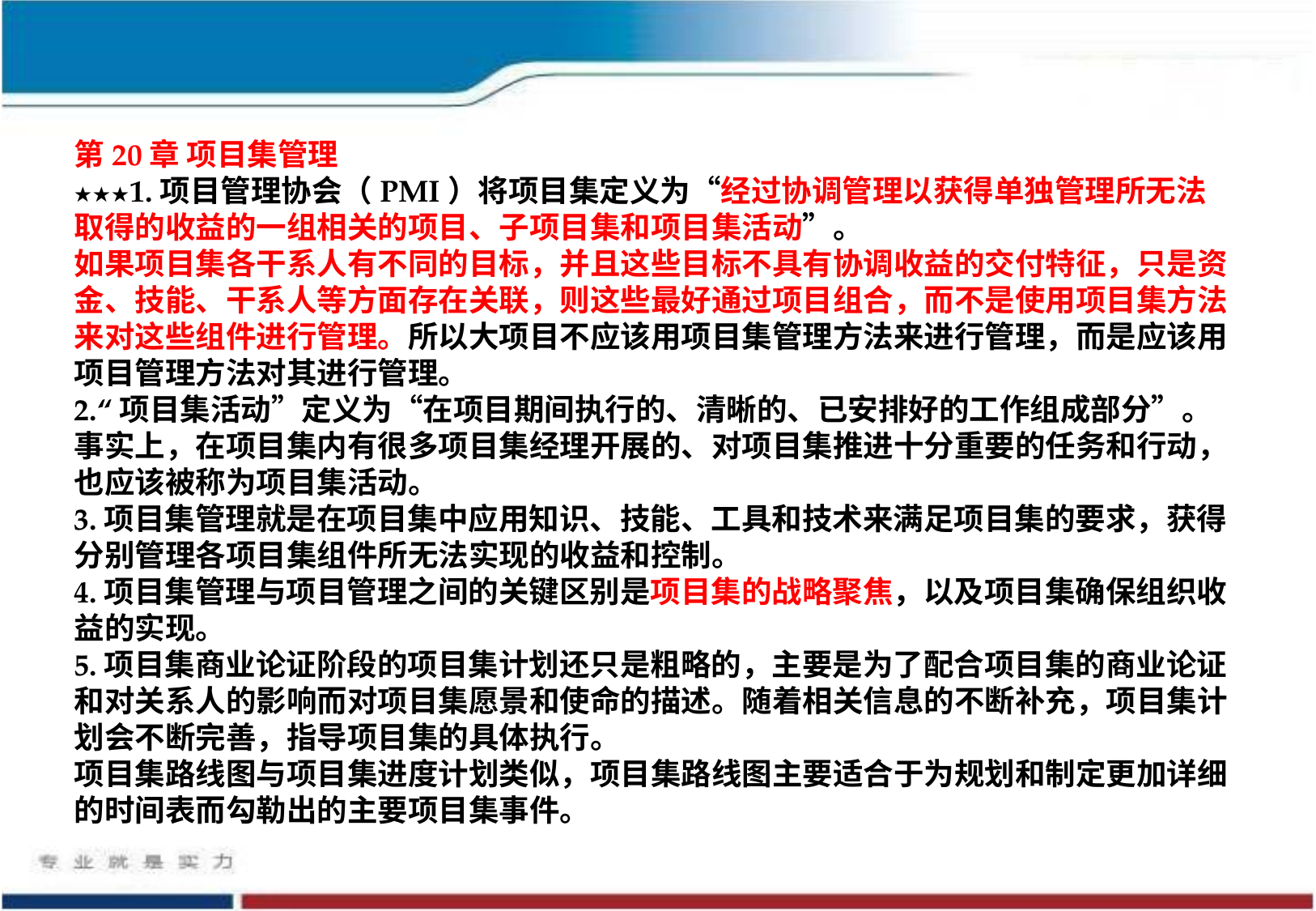

第20章 项目集管理
★★★1.项目管理协会（PMI）将项目集定义为“经过协调管理以获得单独管理所无法取得的收益的一组相关的项目、子项目集和项目集活动”。
如果项目集各干系人有不同的目标，并且这些目标不具有协调收益的交付特征，只是资金、技能、干系人等方面存在关联，则这些最好通过项目组合，而不是使用项目集方法来对这些组件进行管理。所以大项目不应该用项目集管理方法来进行管理，而是应该用项目管理方法对其进行管理。
2.“项目集活动”定义为“在项目期间执行的、清晰的、已安排好的工作组成部分”。事实上，在项目集内有很多项目集经理开展的、对项目集推进十分重要的任务和行动，也应该被称为项目集活动。
3.项目集管理就是在项目集中应用知识、技能、工具和技术来满足项目集的要求，获得分别管理各项目集组件所无法实现的收益和控制。
4.项目集管理与项目管理之间的关键区别是项目集的战略聚焦，以及项目集确保组织收益的实现。
5.项目集商业论证阶段的项目集计划还只是粗略的，主要是为了配合项目集的商业论证和对关系人的影响而对项目集愿景和使命的描述。随着相关信息的不断补充，项目集计划会不断完善，指导项目集的具体执行。
项目集路线图与项目集进度计划类似，项目集路线图主要适合于为规划和制定更加详细的时间表而勾勒出的主要项目集事件。